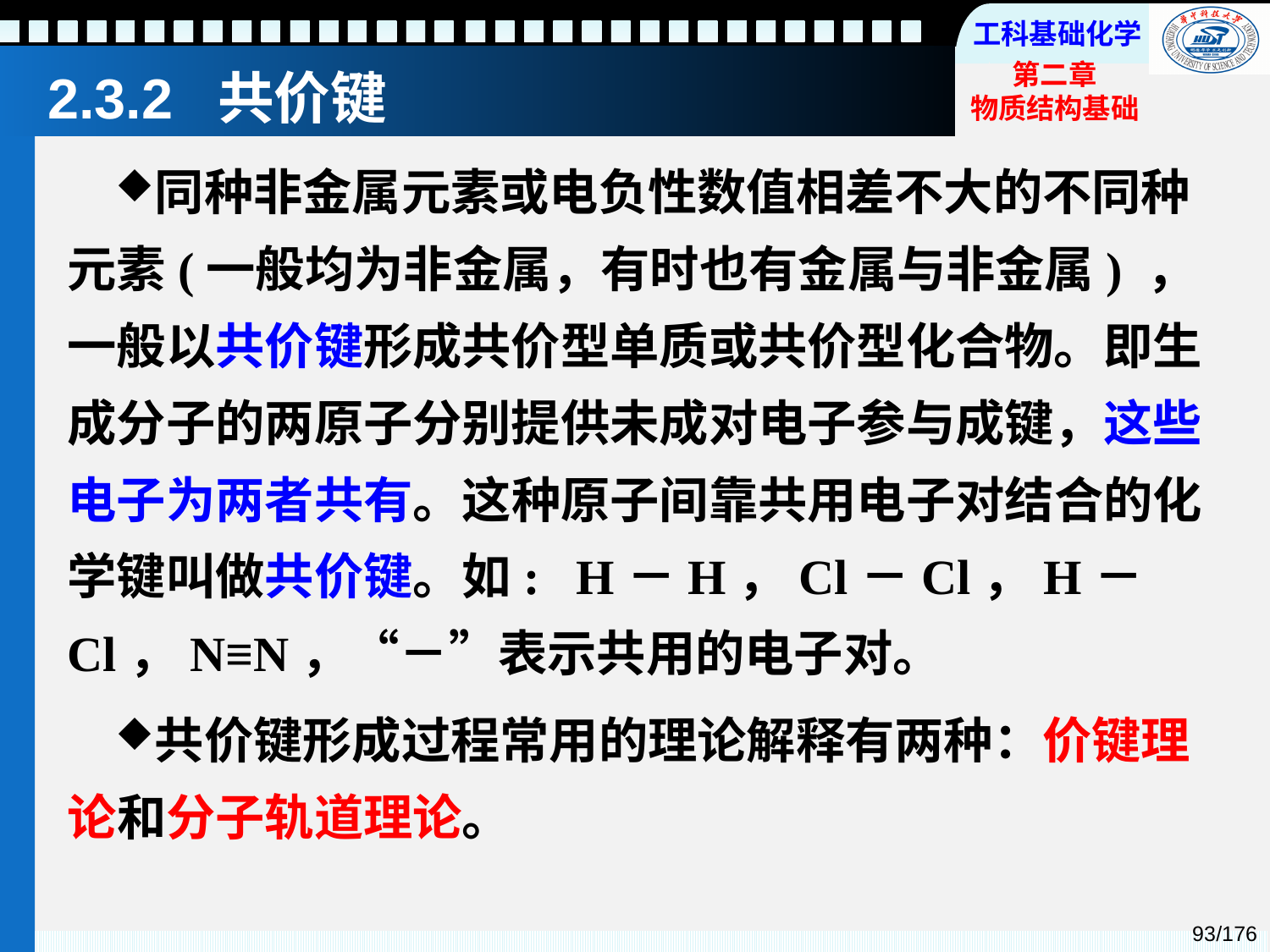

# 2.3.2  共价键
同种非金属元素或电负性数值相差不大的不同种元素(一般均为非金属，有时也有金属与非金属) ，一般以共价键形成共价型单质或共价型化合物。即生成分子的两原子分别提供未成对电子参与成键，这些电子为两者共有。这种原子间靠共用电子对结合的化学键叫做共价键。如:   H－H，Cl－Cl，H－Cl，N≡N，“－”表示共用的电子对。
共价键形成过程常用的理论解释有两种：价键理论和分子轨道理论。